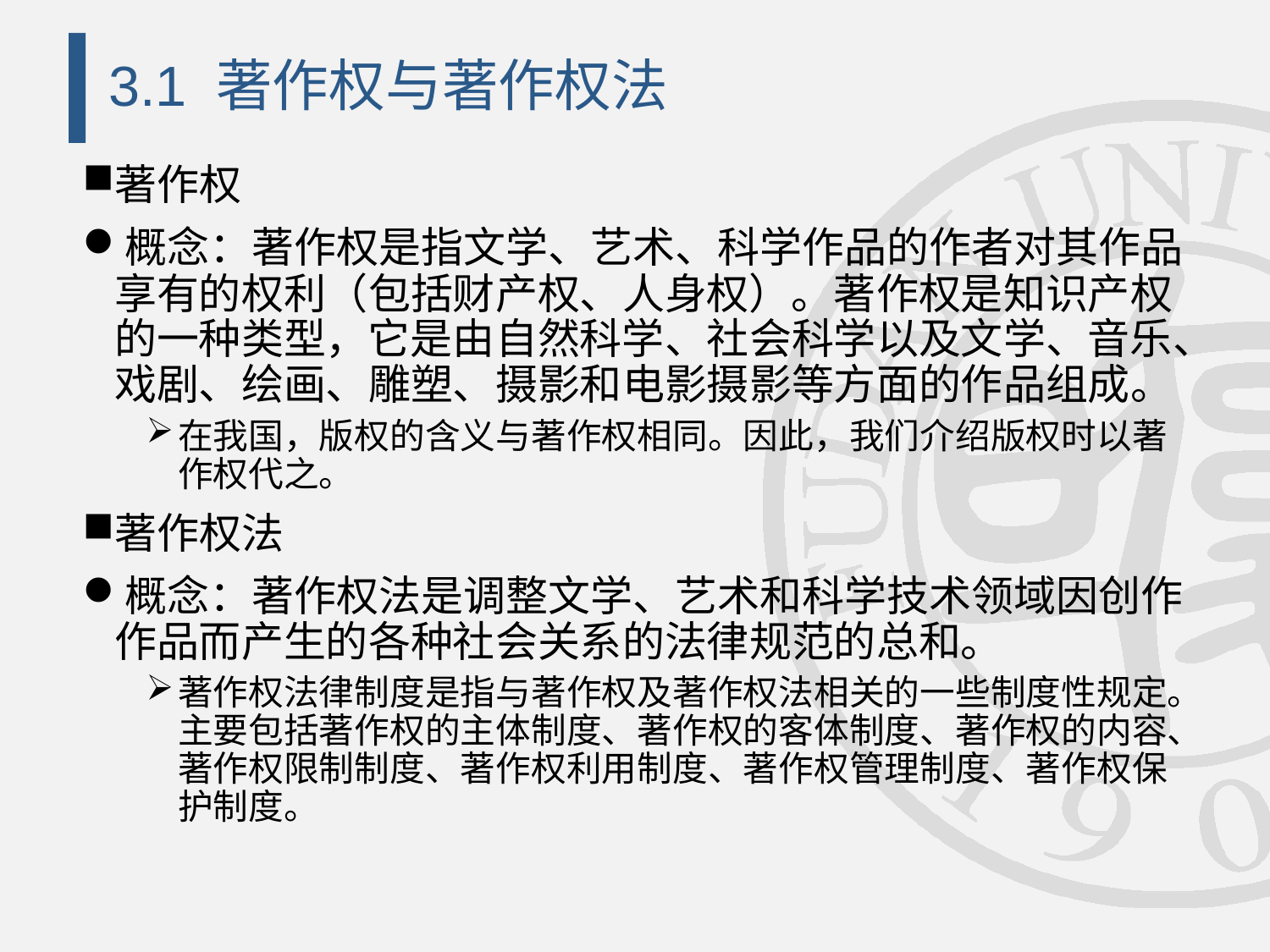

# 3.1 著作权与著作权法
著作权
概念：著作权是指文学、艺术、科学作品的作者对其作品享有的权利（包括财产权、人身权）。著作权是知识产权的一种类型，它是由自然科学、社会科学以及文学、音乐、戏剧、绘画、雕塑、摄影和电影摄影等方面的作品组成。
在我国，版权的含义与著作权相同。因此，我们介绍版权时以著作权代之。
著作权法
概念：著作权法是调整文学、艺术和科学技术领域因创作作品而产生的各种社会关系的法律规范的总和。
著作权法律制度是指与著作权及著作权法相关的一些制度性规定。主要包括著作权的主体制度、著作权的客体制度、著作权的内容、著作权限制制度、著作权利用制度、著作权管理制度、著作权保护制度。